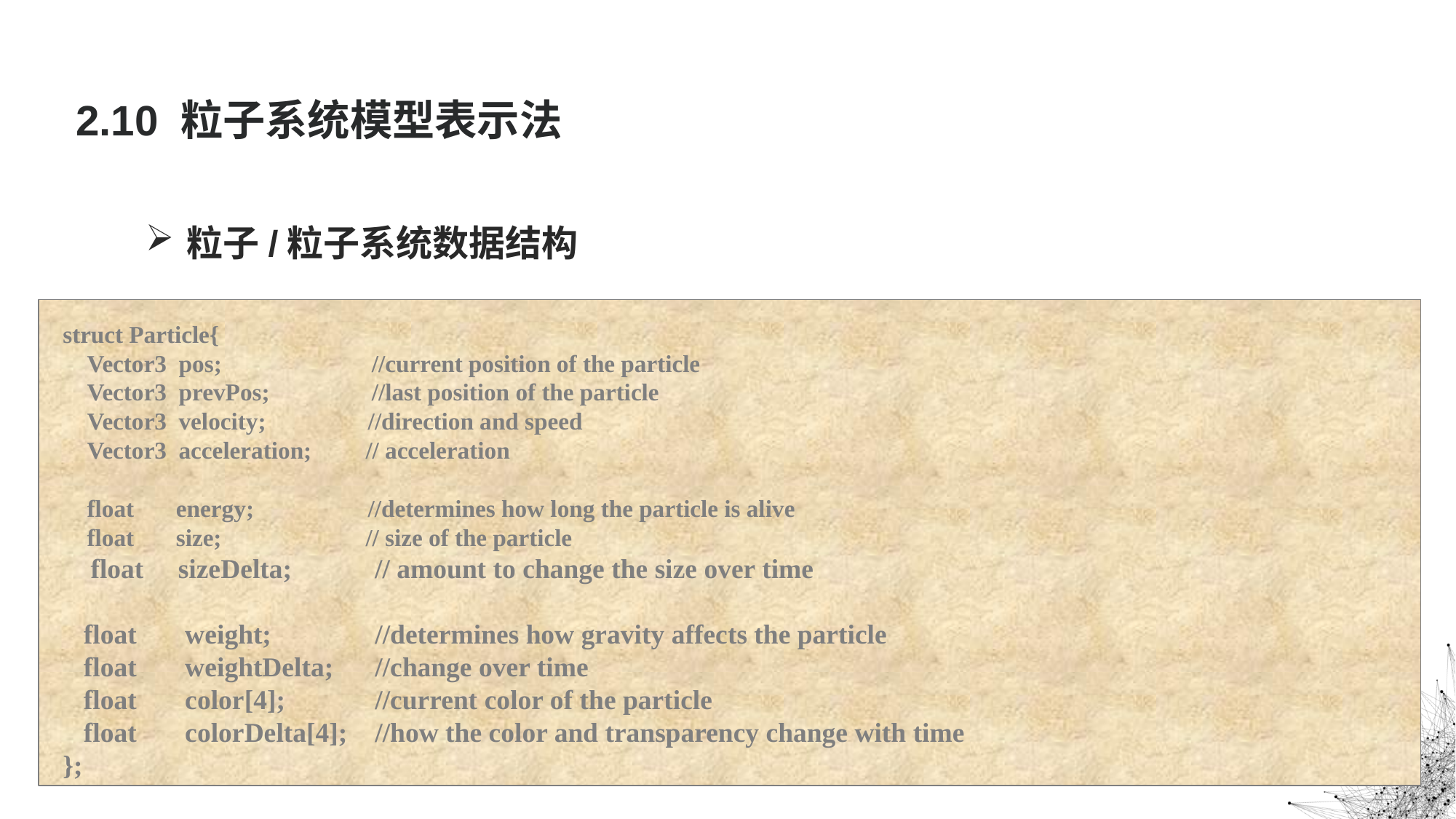

2.10 粒子系统模型表示法
粒子/粒子系统数据结构

struct Particle{
    Vector3  pos;                         //current position of the particle
    Vector3  prevPos;                 //last position of the particle
    Vector3  velocity;                 //direction and speed
    Vector3  acceleration;         // acceleration

    float       energy;                   //determines how long the particle is alive
    float       size;                        // size of the particle
    float     sizeDelta;            // amount to change the size over time

   float       weight;               //determines how gravity affects the particle
   float       weightDelta;      //change over time
   float       color[4];             //current color of the particle
   float       colorDelta[4];    //how the color and transparency change with time
};